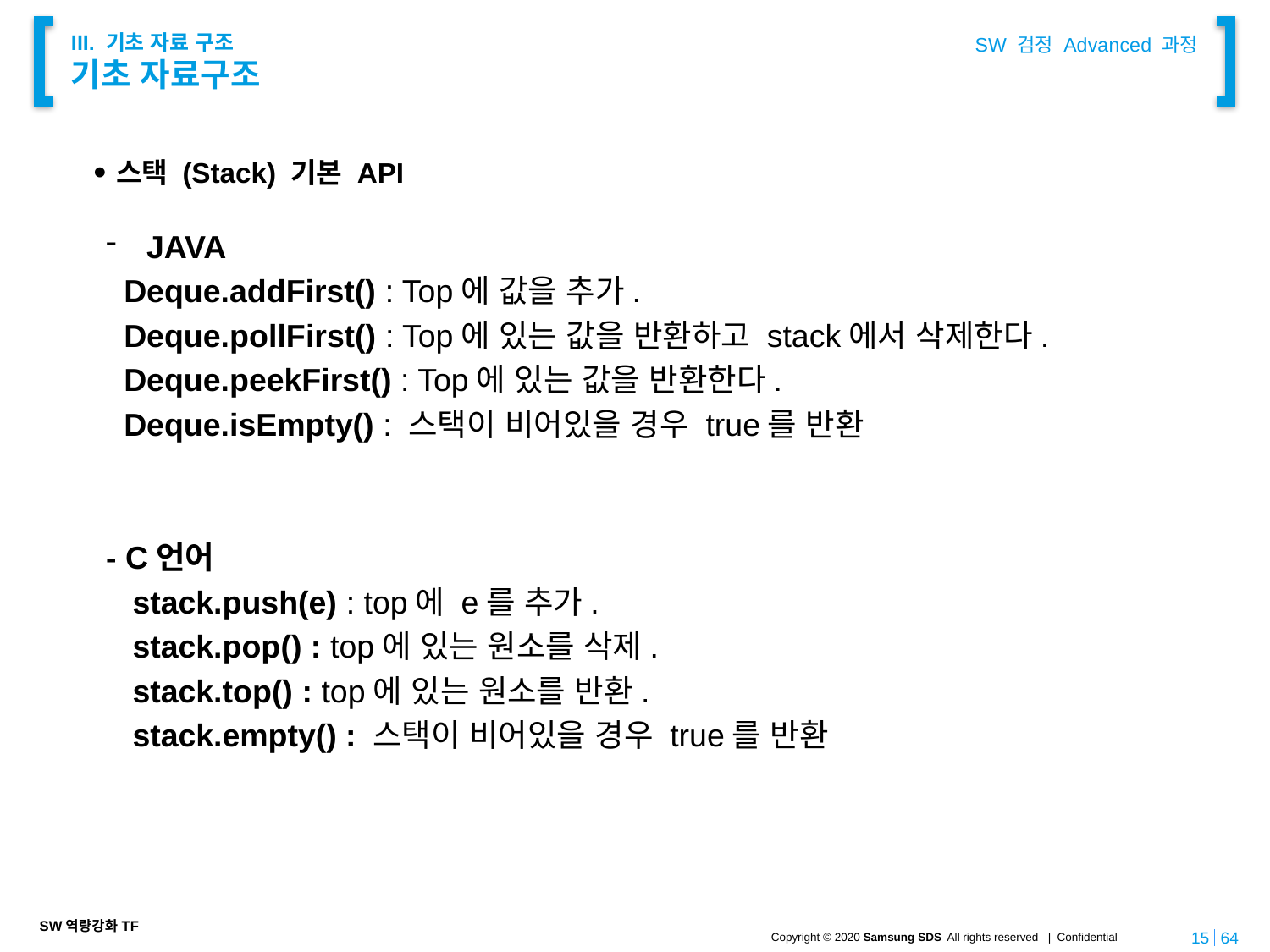

SW 검정 Advanced 과정
# III. 기초 자료 구조 기초 자료구조
스택 (Stack) 기본 API
JAVA
  Deque.addFirst() : Top에 값을 추가.
  Deque.pollFirst() : Top에 있는 값을 반환하고 stack에서 삭제한다.
  Deque.peekFirst() : Top에 있는 값을 반환한다.
  Deque.isEmpty() : 스택이 비어있을 경우 true를 반환

- C언어
   stack.push(e) : top에 e를 추가.
   stack.pop() : top에 있는 원소를 삭제.
   stack.top() : top에 있는 원소를 반환.
   stack.empty() : 스택이 비어있을 경우 true를 반환